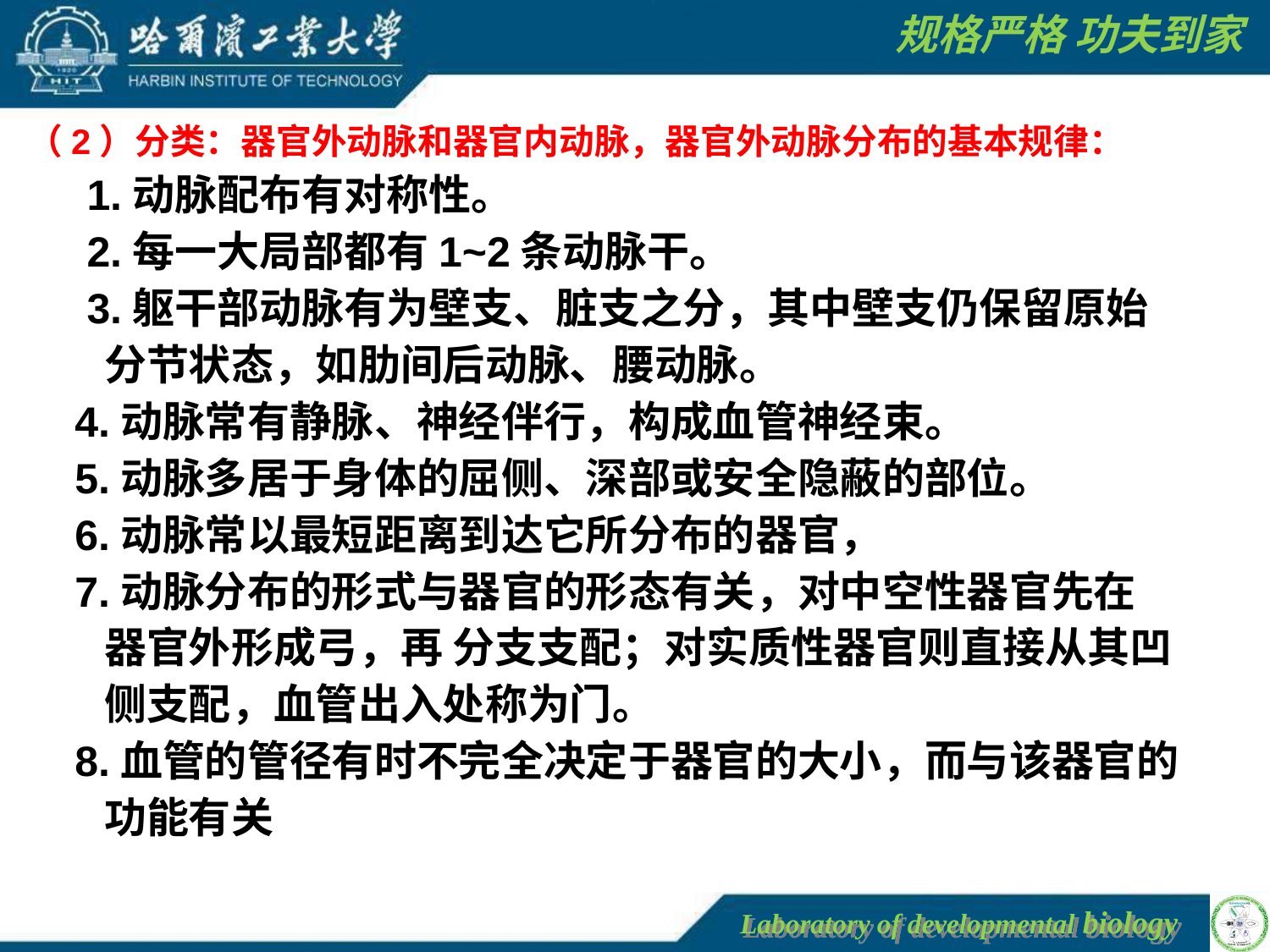

（2）分类：器官外动脉和器官内动脉，器官外动脉分布的基本规律：
     1.动脉配布有对称性。
     2.每一大局部都有1~2条动脉干。
     3.躯干部动脉有为壁支、脏支之分，其中壁支仍保留原始
       分节状态，如肋间后动脉、腰动脉。
    4.动脉常有静脉、神经伴行，构成血管神经束。
    5.动脉多居于身体的屈侧、深部或安全隐蔽的部位。
    6.动脉常以最短距离到达它所分布的器官，
    7.动脉分布的形式与器官的形态有关，对中空性器官先在
       器官外形成弓，再 分支支配；对实质性器官则直接从其凹
       侧支配，血管出入处称为门。
    8.血管的管径有时不完全决定于器官的大小，而与该器官的
       功能有关